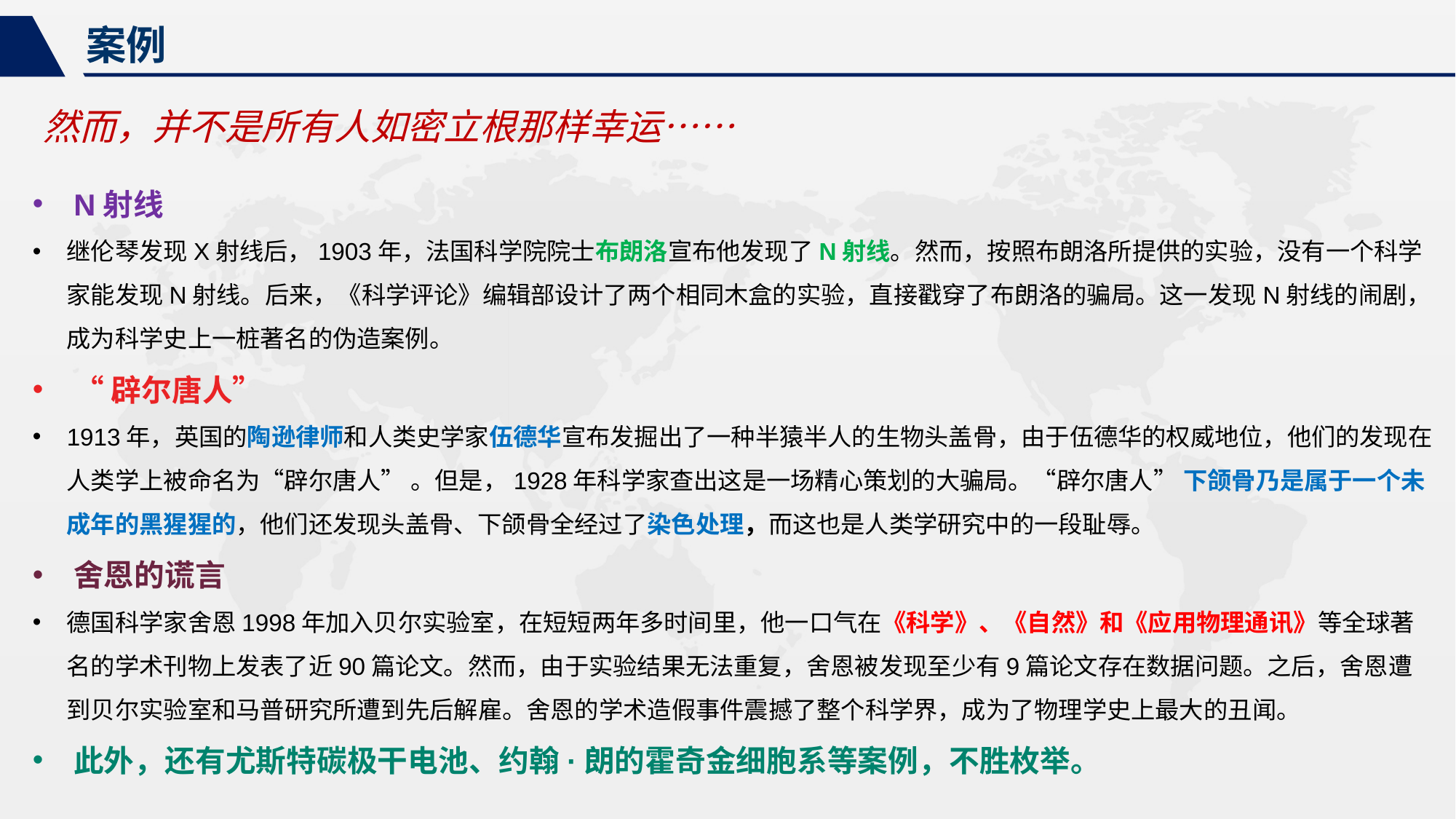

案例

然而，并不是所有人如密立根那样幸运……
N射线
继伦琴发现X射线后，1903年，法国科学院院士布朗洛宣布他发现了N射线。然而，按照布朗洛所提供的实验，没有一个科学家能发现N射线。后来，《科学评论》编辑部设计了两个相同木盒的实验，直接戳穿了布朗洛的骗局。这一发现N射线的闹剧，成为科学史上一桩著名的伪造案例。
“辟尔唐人”
1913年，英国的陶逊律师和人类史学家伍德华宣布发掘出了一种半猿半人的生物头盖骨，由于伍德华的权威地位，他们的发现在人类学上被命名为“辟尔唐人” 。但是，1928年科学家查出这是一场精心策划的大骗局。“辟尔唐人” 下颌骨乃是属于一个未成年的黑猩猩的，他们还发现头盖骨、下颌骨全经过了染色处理，而这也是人类学研究中的一段耻辱。
舍恩的谎言
德国科学家舍恩1998年加入贝尔实验室，在短短两年多时间里，他一口气在《科学》、《自然》和《应用物理通讯》等全球著名的学术刊物上发表了近90篇论文。然而，由于实验结果无法重复，舍恩被发现至少有9篇论文存在数据问题。之后，舍恩遭到贝尔实验室和马普研究所遭到先后解雇。舍恩的学术造假事件震撼了整个科学界，成为了物理学史上最大的丑闻。
此外，还有尤斯特碳极干电池、约翰·朗的霍奇金细胞系等案例，不胜枚举。